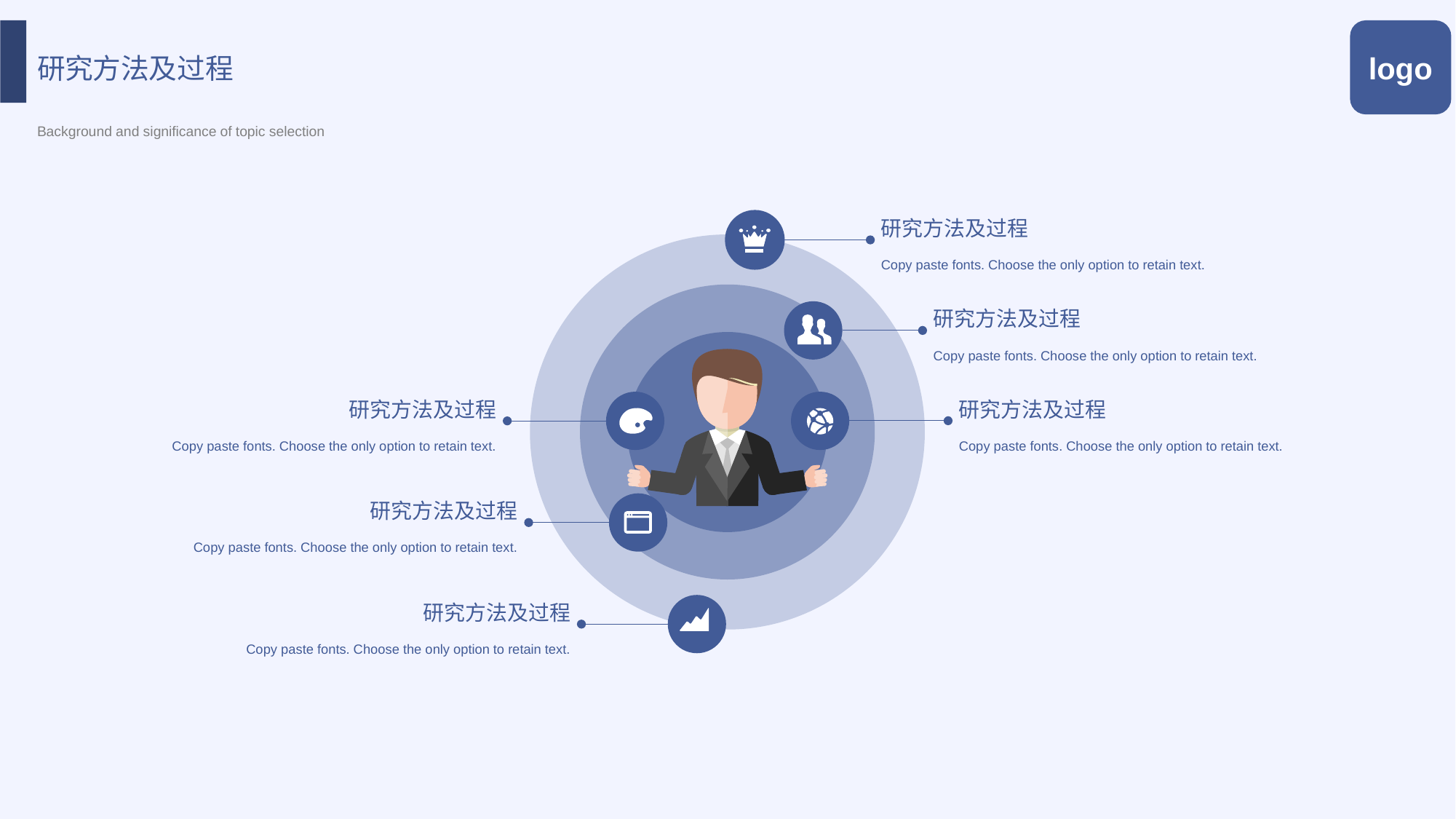

研究方法及过程

Background and significance of topic selection
logo
研究方法及过程

Copy paste fonts. Choose the only option to retain text.

研究方法及过程

Copy paste fonts. Choose the only option to retain text.

研究方法及过程
研究方法及过程

Copy paste fonts. Choose the only option to retain text.
Copy paste fonts. Choose the only option to retain text.
研究方法及过程

Copy paste fonts. Choose the only option to retain text.
研究方法及过程

Copy paste fonts. Choose the only option to retain text.